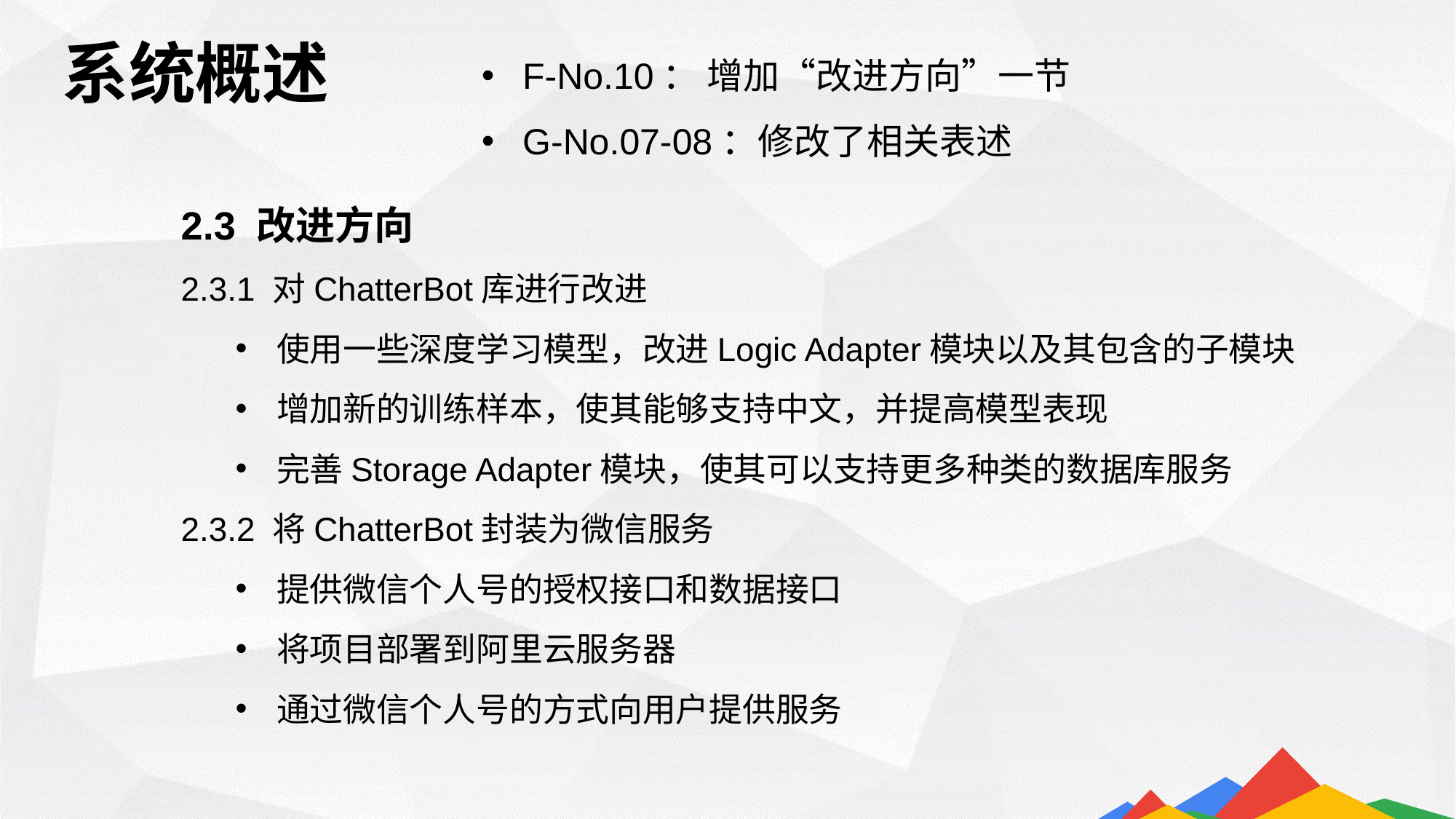

系统概述

F-No.10： 增加“改进方向”一节
G-No.07-08：修改了相关表述
2.3 改进方向
2.3.1 对ChatterBot库进行改进
使用一些深度学习模型，改进Logic Adapter模块以及其包含的子模块
增加新的训练样本，使其能够支持中文，并提高模型表现
完善Storage Adapter模块，使其可以支持更多种类的数据库服务
2.3.2 将ChatterBot封装为微信服务
提供微信个人号的授权接口和数据接口
将项目部署到阿里云服务器
通过微信个人号的方式向用户提供服务